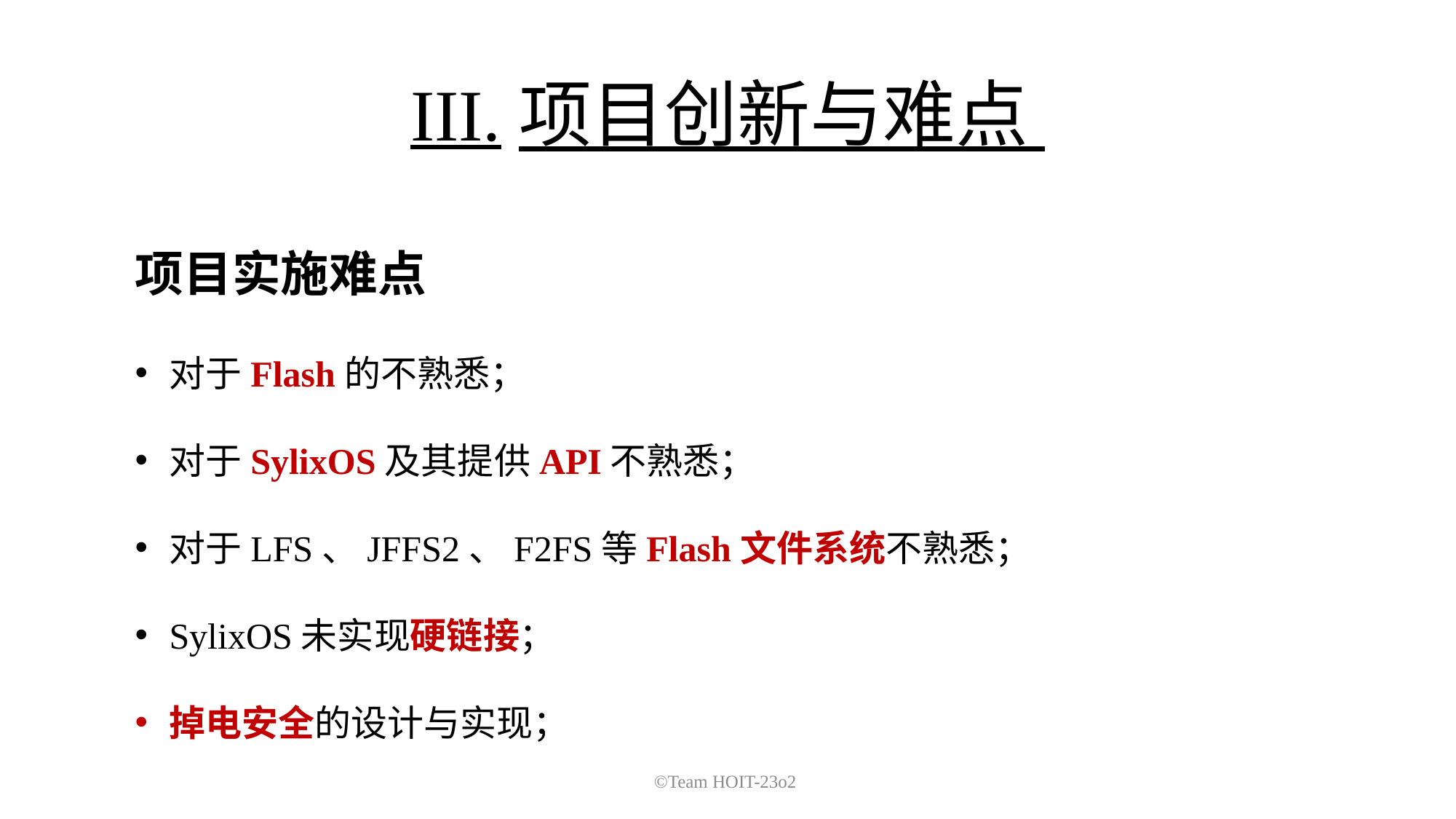

III.项目创新与难点
项目实施难点
对于Flash的不熟悉；

对于SylixOS及其提供API不熟悉；

对于LFS、JFFS2、F2FS等Flash文件系统不熟悉；

SylixOS未实现硬链接；

掉电安全的设计与实现；
©Team HOIT-23o2